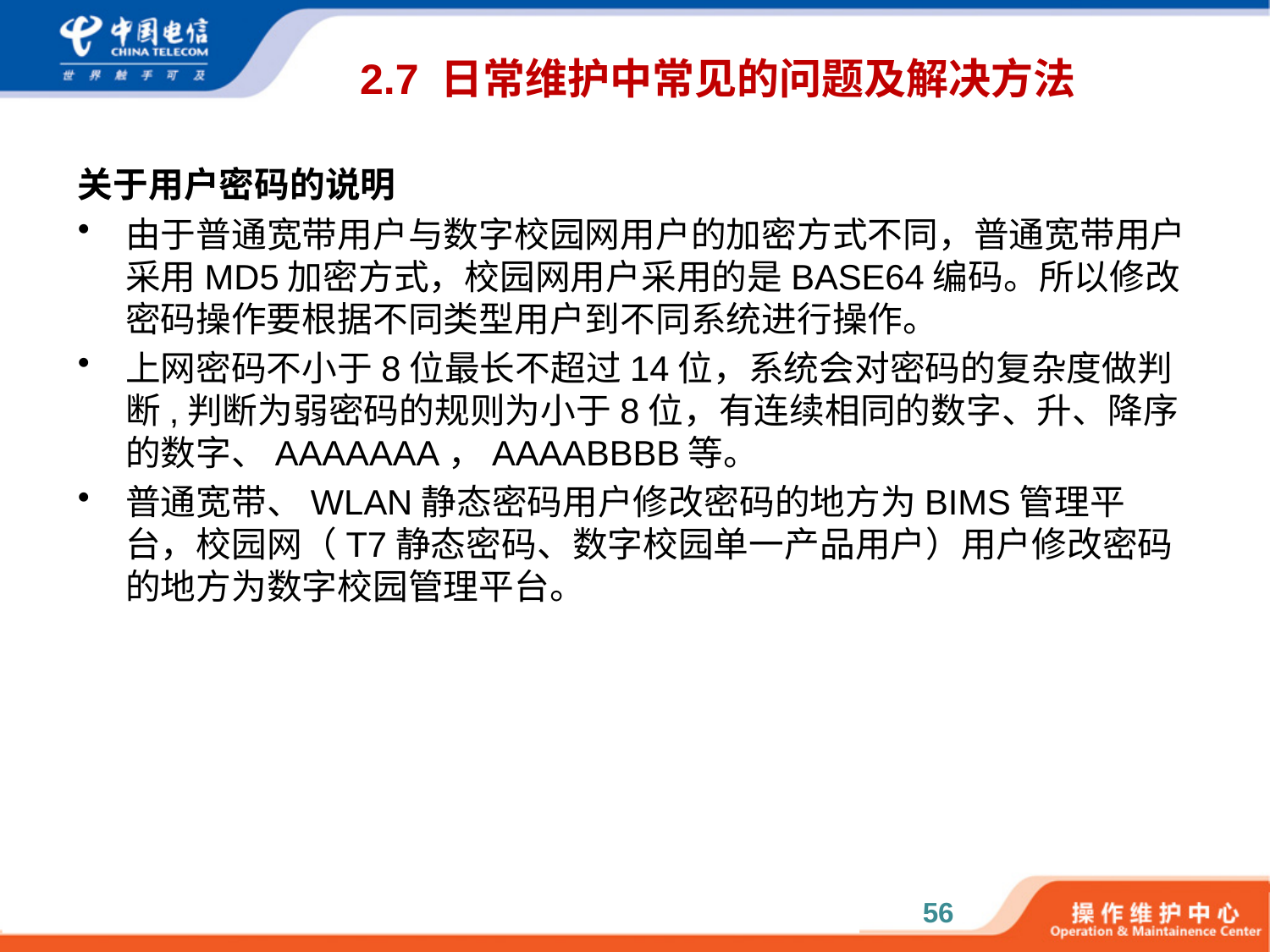

# 2.7 日常维护中常见的问题及解决方法
关于用户密码的说明
由于普通宽带用户与数字校园网用户的加密方式不同，普通宽带用户采用MD5加密方式，校园网用户采用的是BASE64编码。所以修改密码操作要根据不同类型用户到不同系统进行操作。
上网密码不小于8位最长不超过14位，系统会对密码的复杂度做判断,判断为弱密码的规则为小于8位，有连续相同的数字、升、降序的数字、AAAAAAA，AAAABBBB等。
普通宽带、WLAN静态密码用户修改密码的地方为BIMS管理平台，校园网（T7静态密码、数字校园单一产品用户）用户修改密码的地方为数字校园管理平台。